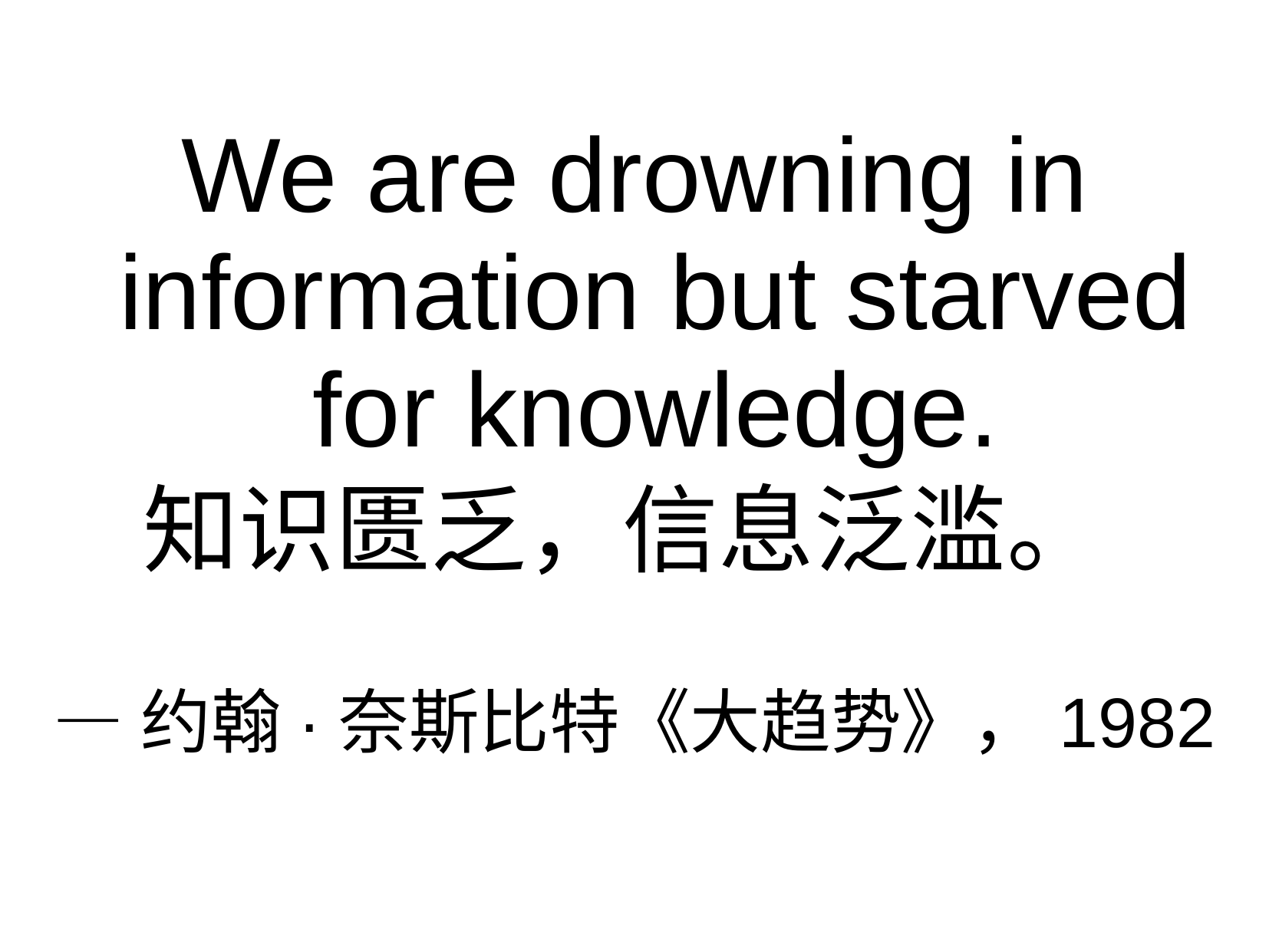

We are drowning in information but starved for knowledge.
知识匮乏，信息泛滥。

—约翰·奈斯比特《大趋势》，1982